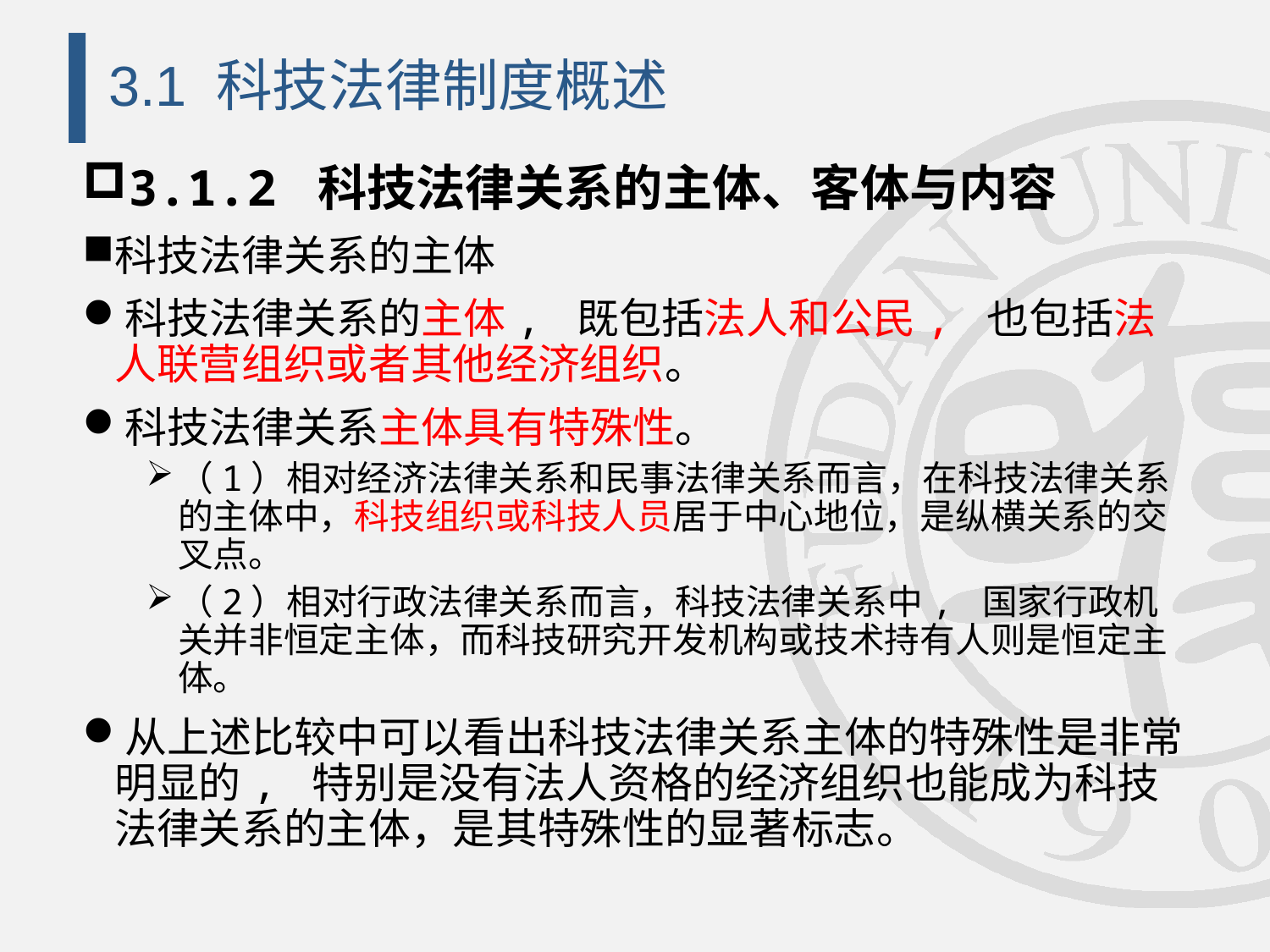

# 3.1 科技法律制度概述
3.1.2 科技法律关系的主体、客体与内容
科技法律关系的主体
科技法律关系的主体, 既包括法人和公民, 也包括法人联营组织或者其他经济组织。
科技法律关系主体具有特殊性。
（1）相对经济法律关系和民事法律关系而言，在科技法律关系的主体中，科技组织或科技人员居于中心地位，是纵横关系的交叉点。
（2）相对行政法律关系而言，科技法律关系中, 国家行政机关并非恒定主体，而科技研究开发机构或技术持有人则是恒定主体。
从上述比较中可以看出科技法律关系主体的特殊性是非常明显的, 特别是没有法人资格的经济组织也能成为科技法律关系的主体，是其特殊性的显著标志。